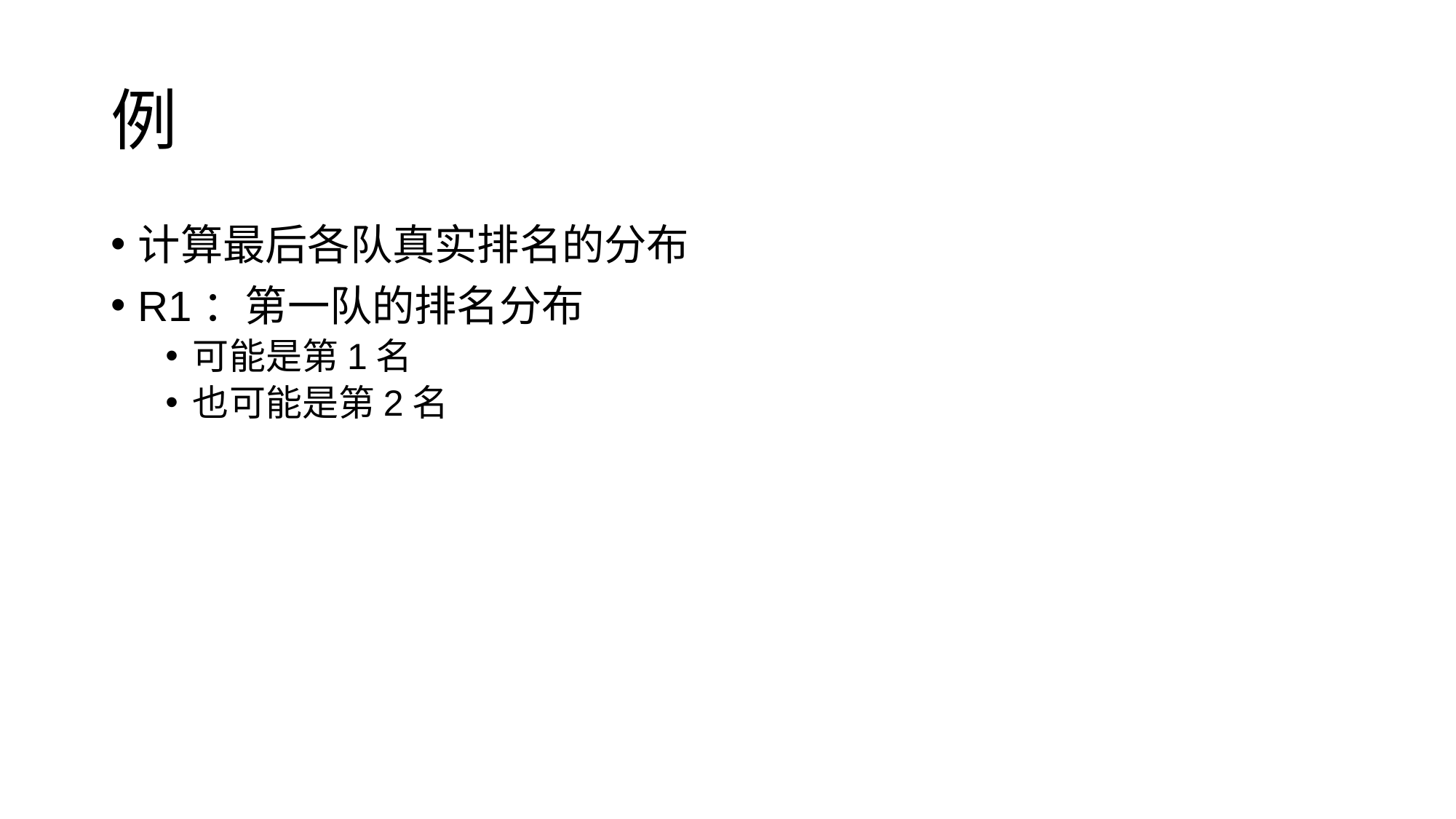

# 例
计算最后各队真实排名的分布
R1：第一队的排名分布
可能是第1名
也可能是第2名